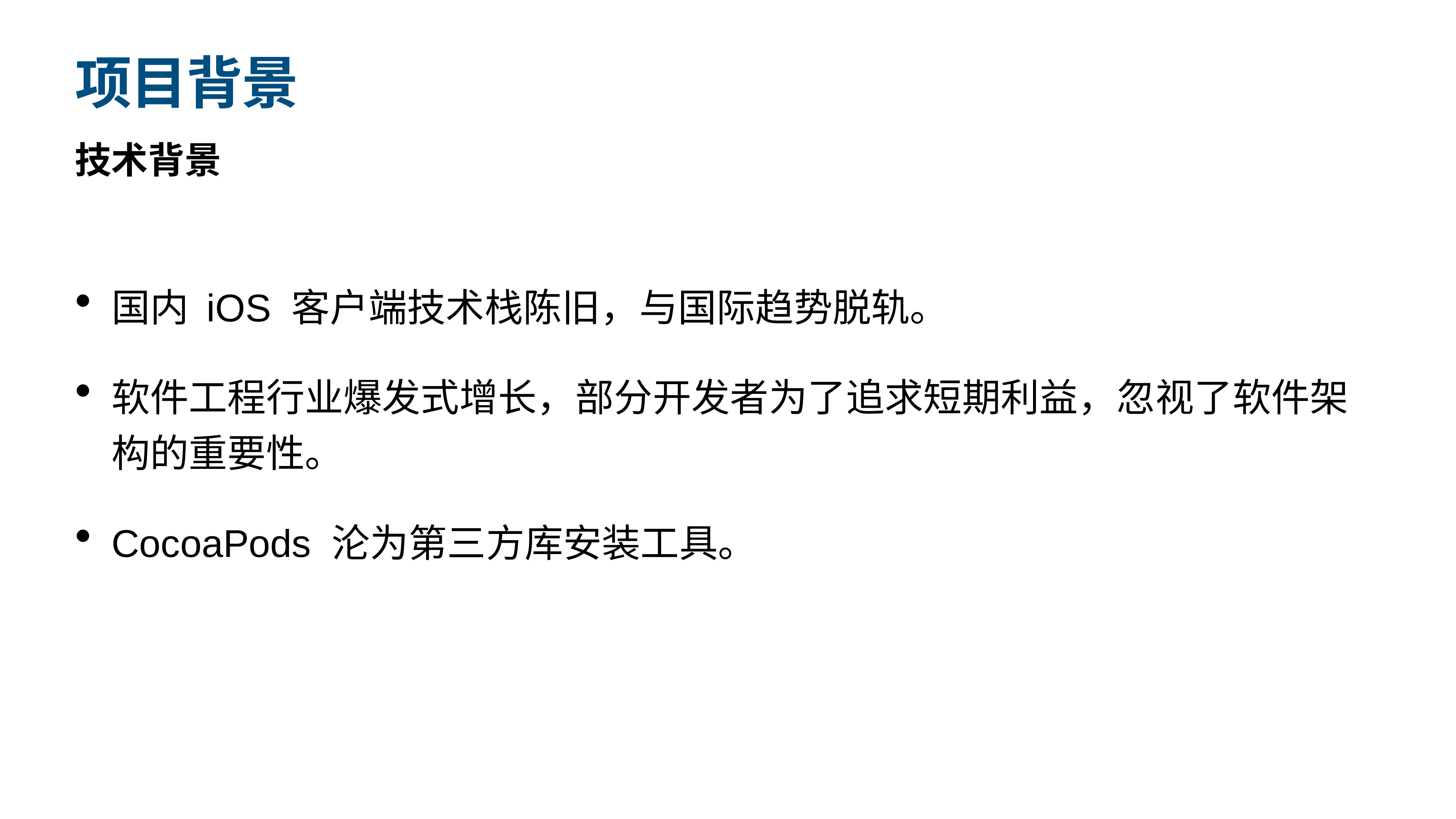

# 项目背景
技术背景
国内 iOS 客户端技术栈陈旧，与国际趋势脱轨。
软件工程行业爆发式增长，部分开发者为了追求短期利益，忽视了软件架构的重要性。
CocoaPods 沦为第三方库安装工具。